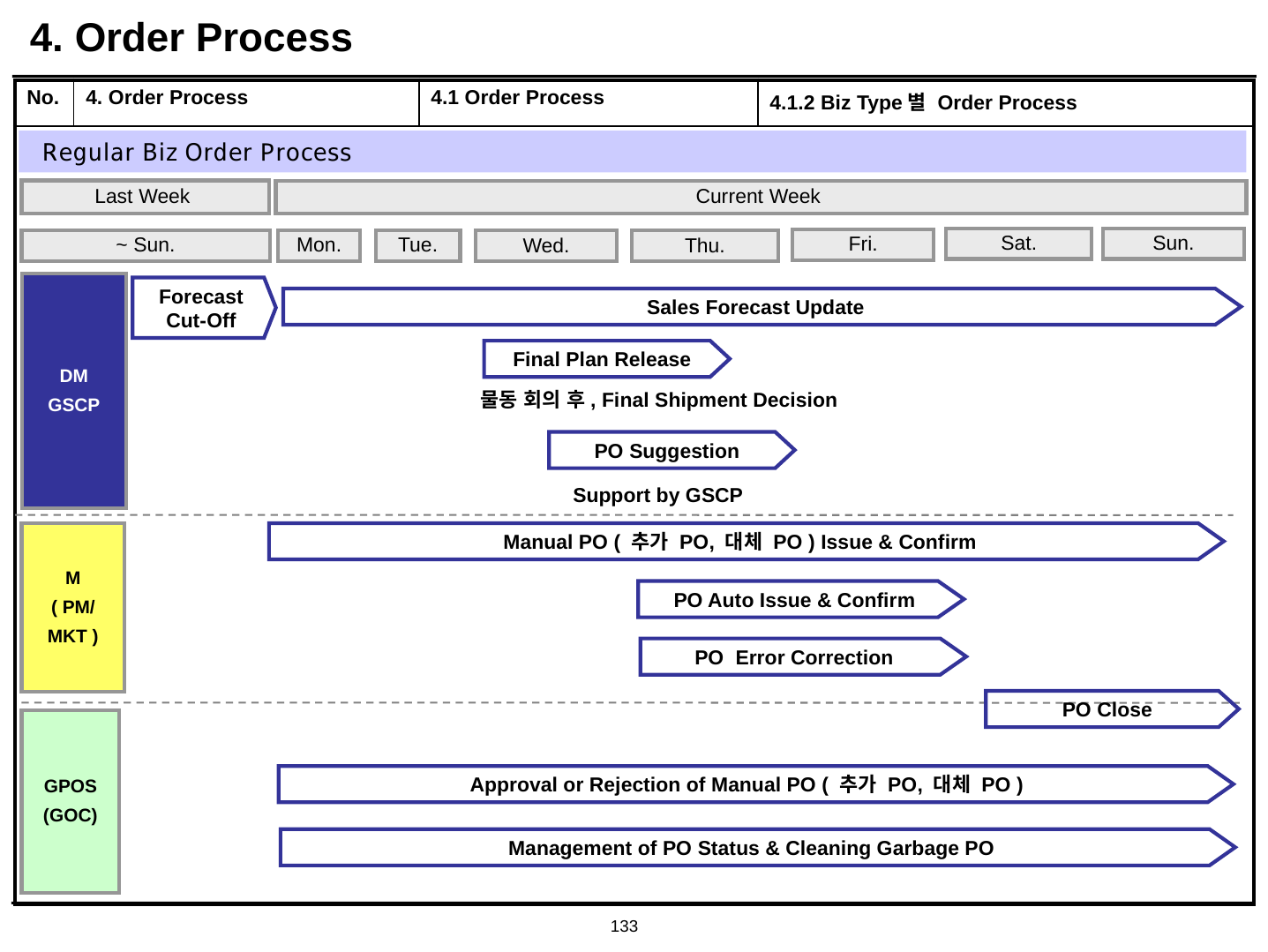

# 4. Order Process
| No. | 4. Order Process | 4.1 Order Process | 4.1.2 Biz Type별 Order Process |
| --- | --- | --- | --- |
|  |  |  |  |
Regular Biz Order Process
Last Week
Current Week
Sat.
Sun.
Fri.
~ Sun.
Mon.
Tue.
Wed.
Thu.
DM
GSCP
Forecast Cut-Off
Sales Forecast Update
Final Plan Release
물동 회의 후, Final Shipment Decision
PO Suggestion
Support by GSCP

Manual PO ( 추가 PO, 대체 PO ) Issue & Confirm
M
( PM/
MKT )
PO Auto Issue & Confirm
PO  Error Correction
PO Close

GPOS
(GOC)
Approval or Rejection of Manual PO ( 추가 PO, 대체 PO )
Management of PO Status & Cleaning Garbage PO
133